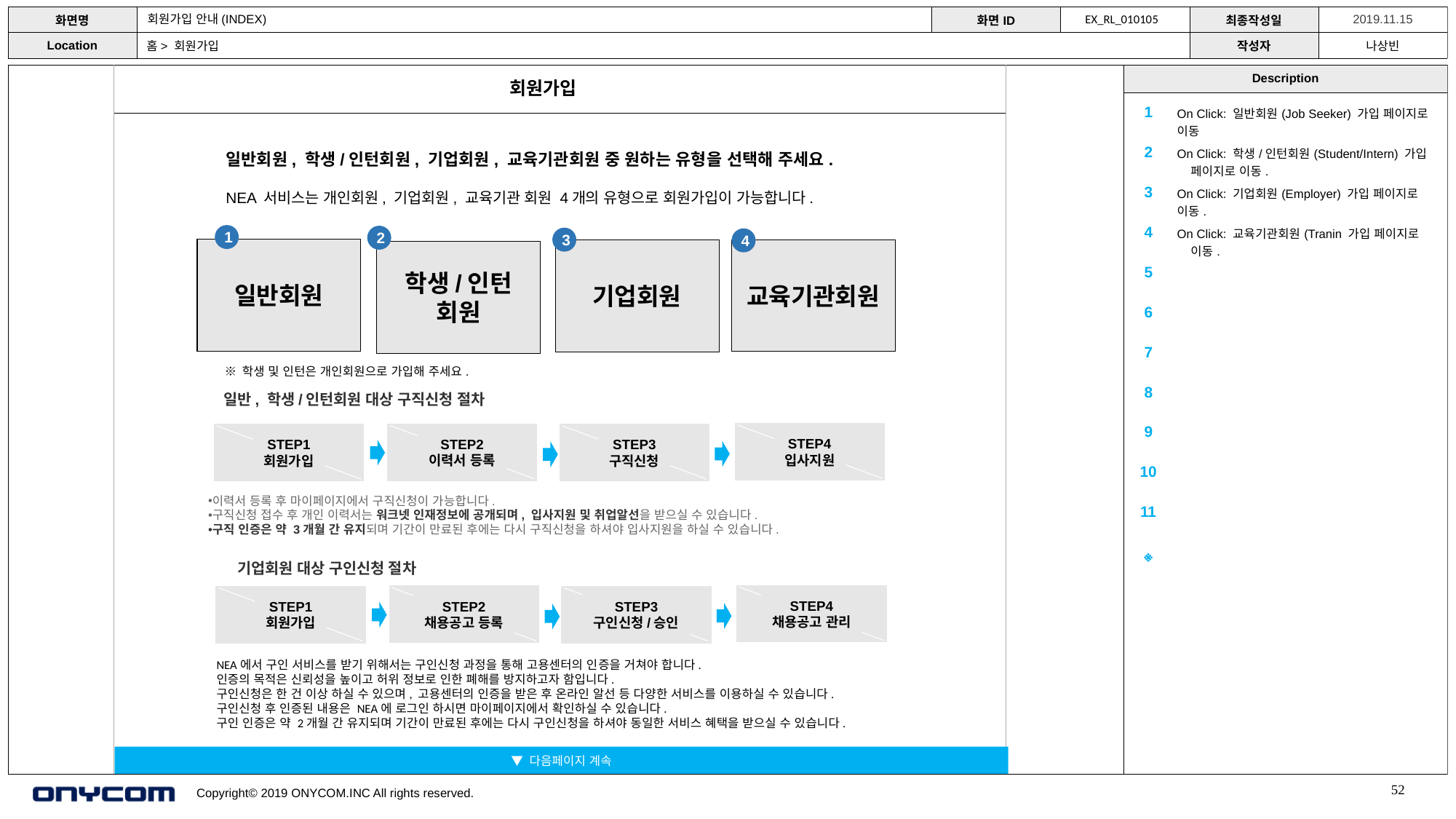

회원가입 안내(INDEX)
EX_RL_010105
홈> 회원가입
회원가입
| 1 | On Click: 일반회원(Job Seeker) 가입 페이지로 이동 |
| --- | --- |
| 2 | On Click: 학생/인턴회원(Student/Intern) 가입 페이지로 이동. |
| 3 | On Click: 기업회원(Employer) 가입 페이지로 이동. |
| 4 | On Click: 교육기관회원(Tranin 가입 페이지로 이동. |
| 5 |  |
| 6 |  |
| 7 |  |
| 8 |  |
| 9 |  |
| 10 |  |
| 11 |  |
| ※ |  |
일반회원, 학생/인턴회원, 기업회원, 교육기관회원 중 원하는 유형을 선택해 주세요.

NEA 서비스는 개인회원, 기업회원, 교육기관 회원 4개의 유형으로 회원가입이 가능합니다.
1
2
3
4

일반회원

교육기관회원

기업회원

학생/인턴
회원
※ 학생 및 인턴은 개인회원으로 가입해 주세요.
일반, 학생/인턴회원 대상 구직신청 절차

STEP4
입사지원

STEP2
이력서 등록

STEP1
회원가입

STEP3
구직신청

이력서 등록 후 마이페이지에서 구직신청이 가능합니다.
구직신청 접수 후 개인 이력서는 워크넷 인재정보에 공개되며, 입사지원 및 취업알선을 받으실 수 있습니다.
구직 인증은 약 3개월 간 유지되며 기간이 만료된 후에는 다시 구직신청을 하셔야 입사지원을 하실 수 있습니다.
기업회원 대상 구인신청 절차

STEP4
채용공고 관리

STEP2
채용공고 등록

STEP1
회원가입

STEP3
구인신청/승인

NEA에서 구인 서비스를 받기 위해서는 구인신청 과정을 통해 고용센터의 인증을 거쳐야 합니다.
인증의 목적은 신뢰성을 높이고 허위 정보로 인한 폐해를 방지하고자 함입니다.
구인신청은 한 건 이상 하실 수 있으며, 고용센터의 인증을 받은 후 온라인 알선 등 다양한 서비스를 이용하실 수 있습니다.
구인신청 후 인증된 내용은 NEA에 로그인 하시면 마이페이지에서 확인하실 수 있습니다.
구인 인증은 약 2개월 간 유지되며 기간이 만료된 후에는 다시 구인신청을 하셔야 동일한 서비스 혜택을 받으실 수 있습니다.
▼ 다음페이지 계속
52